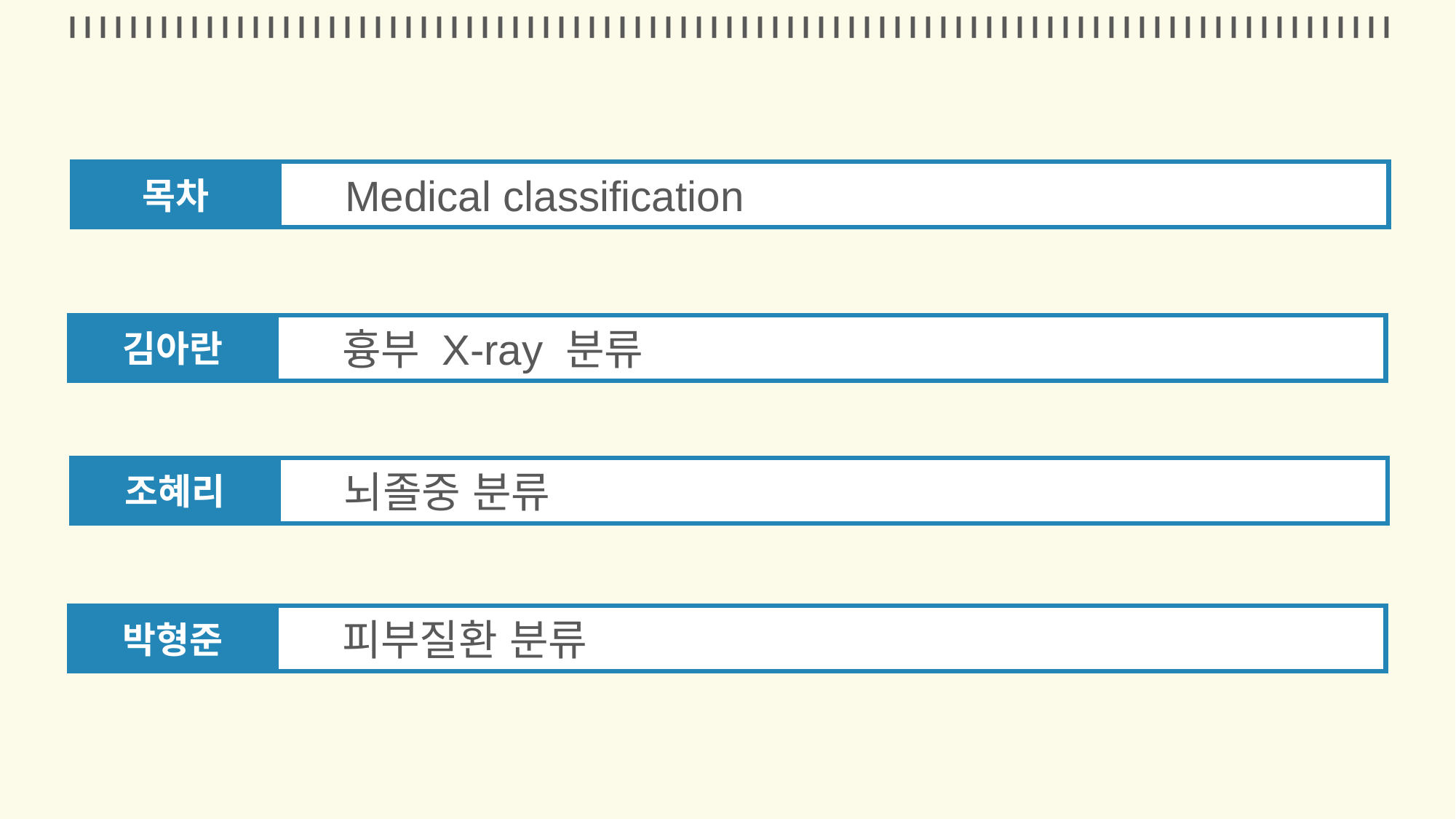

목차
Medical classification
김아란
흉부 X-ray 분류
조혜리
뇌졸중 분류
박형준
피부질환 분류